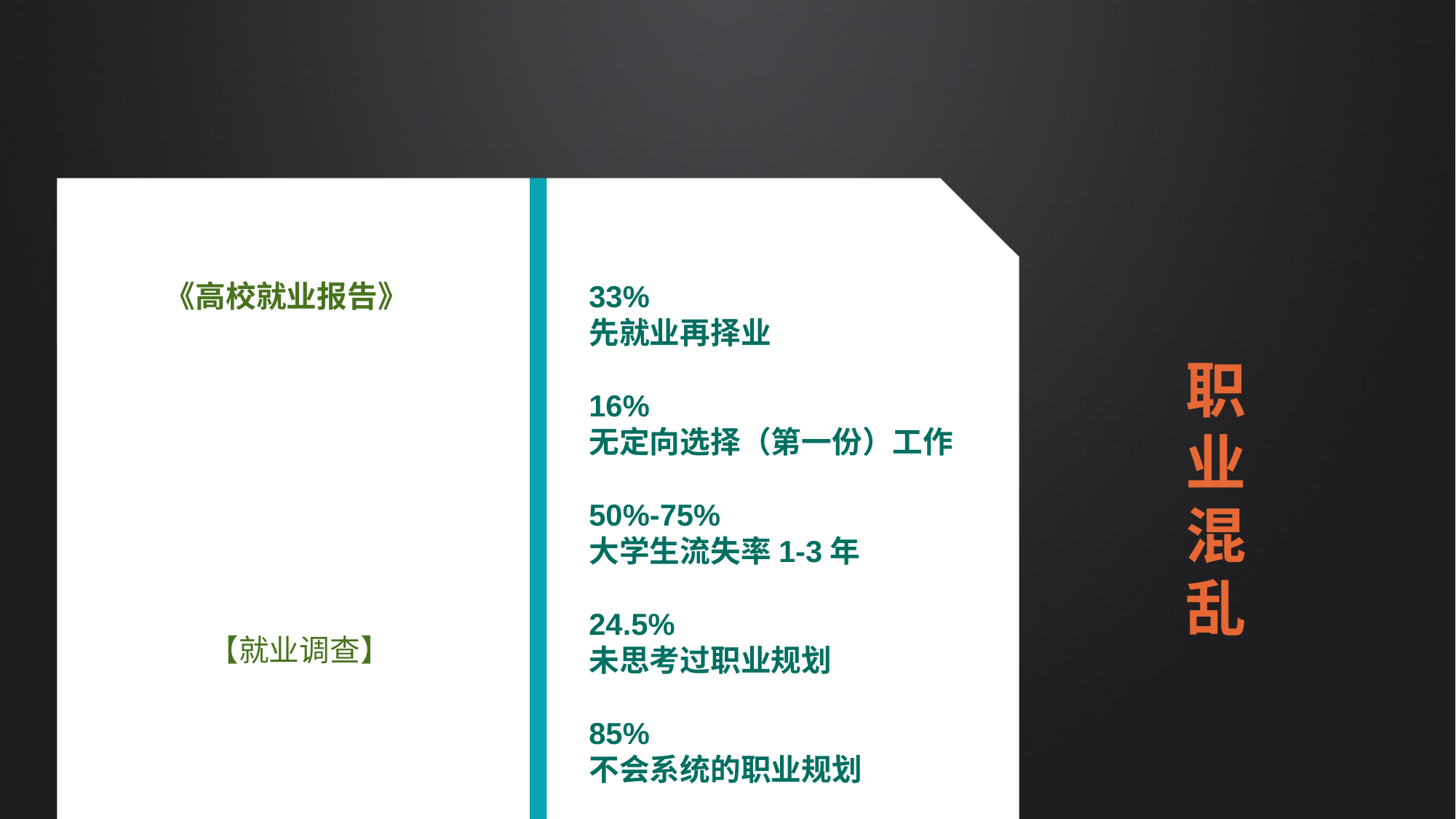

《高校就业报告》
33%
先就业再择业

16%
无定向选择（第一份）工作

50%-75%
大学生流失率1-3年

24.5%
未思考过职业规划

85%
不会系统的职业规划
职业混乱
【就业调查】